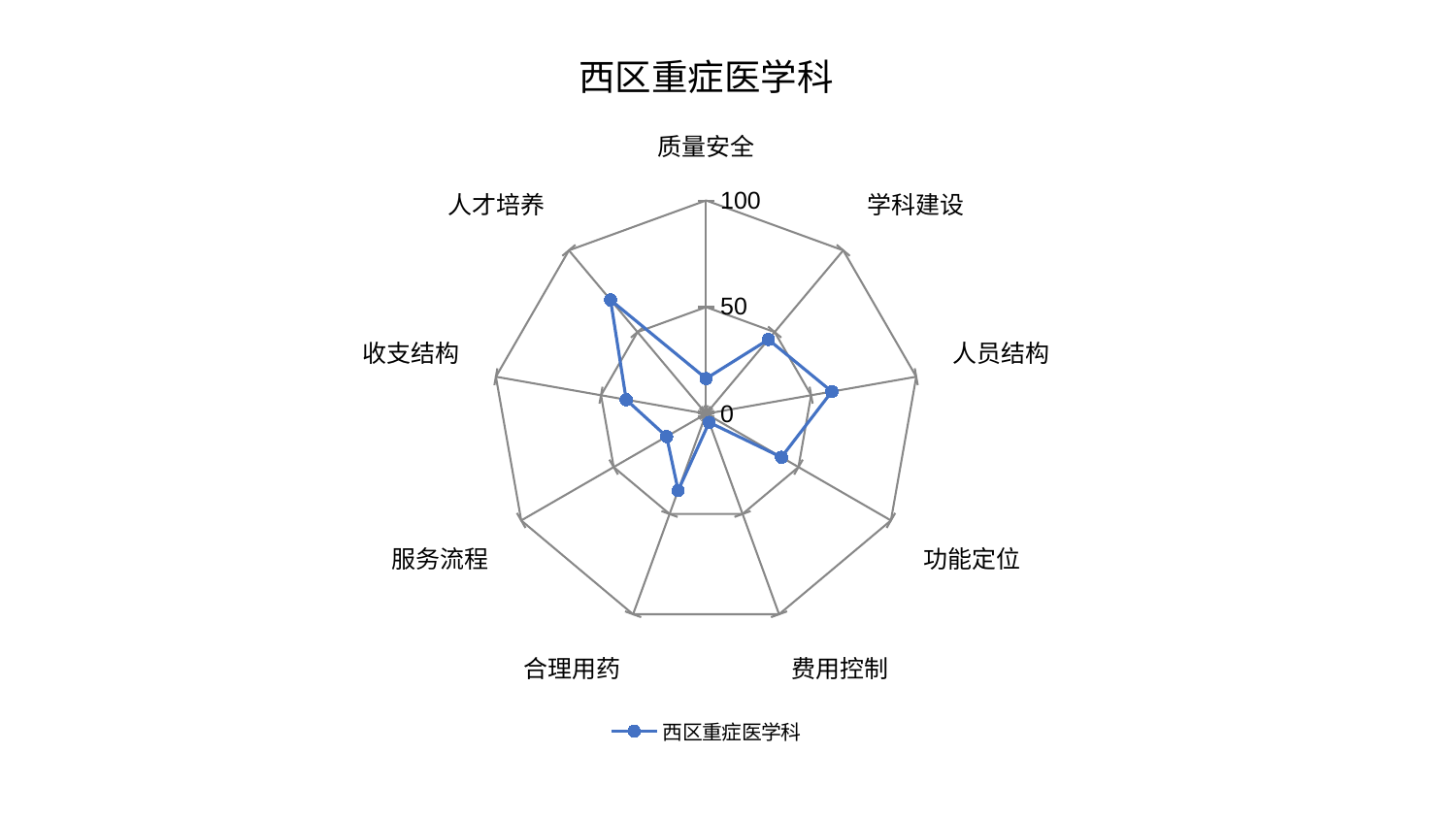

### Chart: 西区重症医学科

| Category | 西区重症医学科 |
|---|---|
| 质量安全 | 16.520713066980978 |
| 学科建设 | 45.45211462129067 |
| 人员结构 | 59.84547822362686 |
| 功能定位 | 40.78217882382265 |
| 费用控制 | 4.291200705759035 |
| 合理用药 | 38.25527329692785 |
| 服务流程 | 21.360121228743473 |
| 收支结构 | 38.00758252983249 |
| 人才培养 | 69.66622414289678 |
286